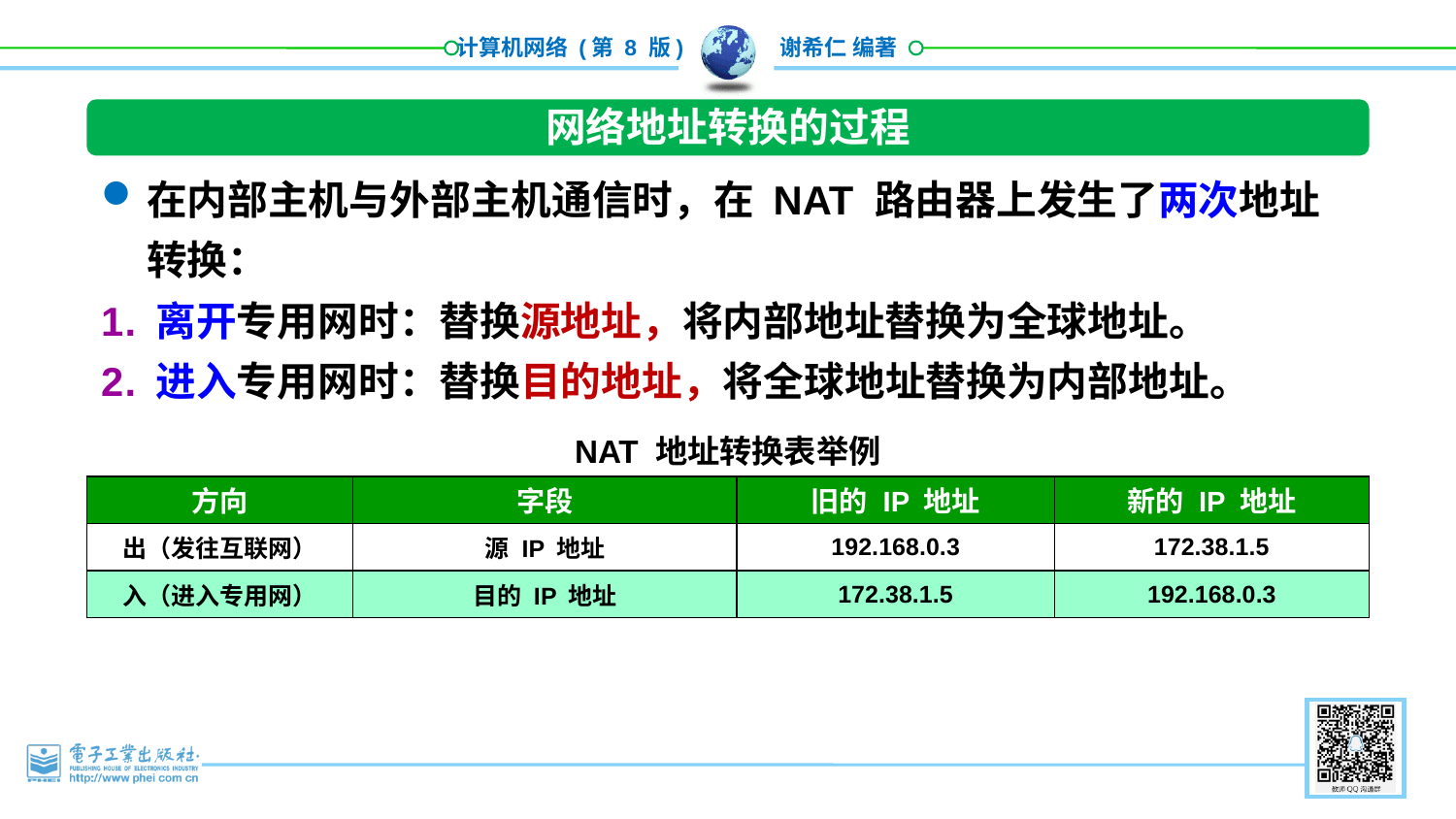

网络地址转换的过程

在内部主机与外部主机通信时，在 NAT 路由器上发生了两次地址转换：
离开专用网时：替换源地址，将内部地址替换为全球地址。
进入专用网时：替换目的地址，将全球地址替换为内部地址。
NAT 地址转换表举例
| 方向 | 字段 | 旧的 IP 地址 | 新的 IP 地址 |
| --- | --- | --- | --- |
| 出（发往互联网） | 源 IP 地址 | 192.168.0.3 | 172.38.1.5 |
| 入（进入专用网） | 目的 IP 地址 | 172.38.1.5 | 192.168.0.3 |